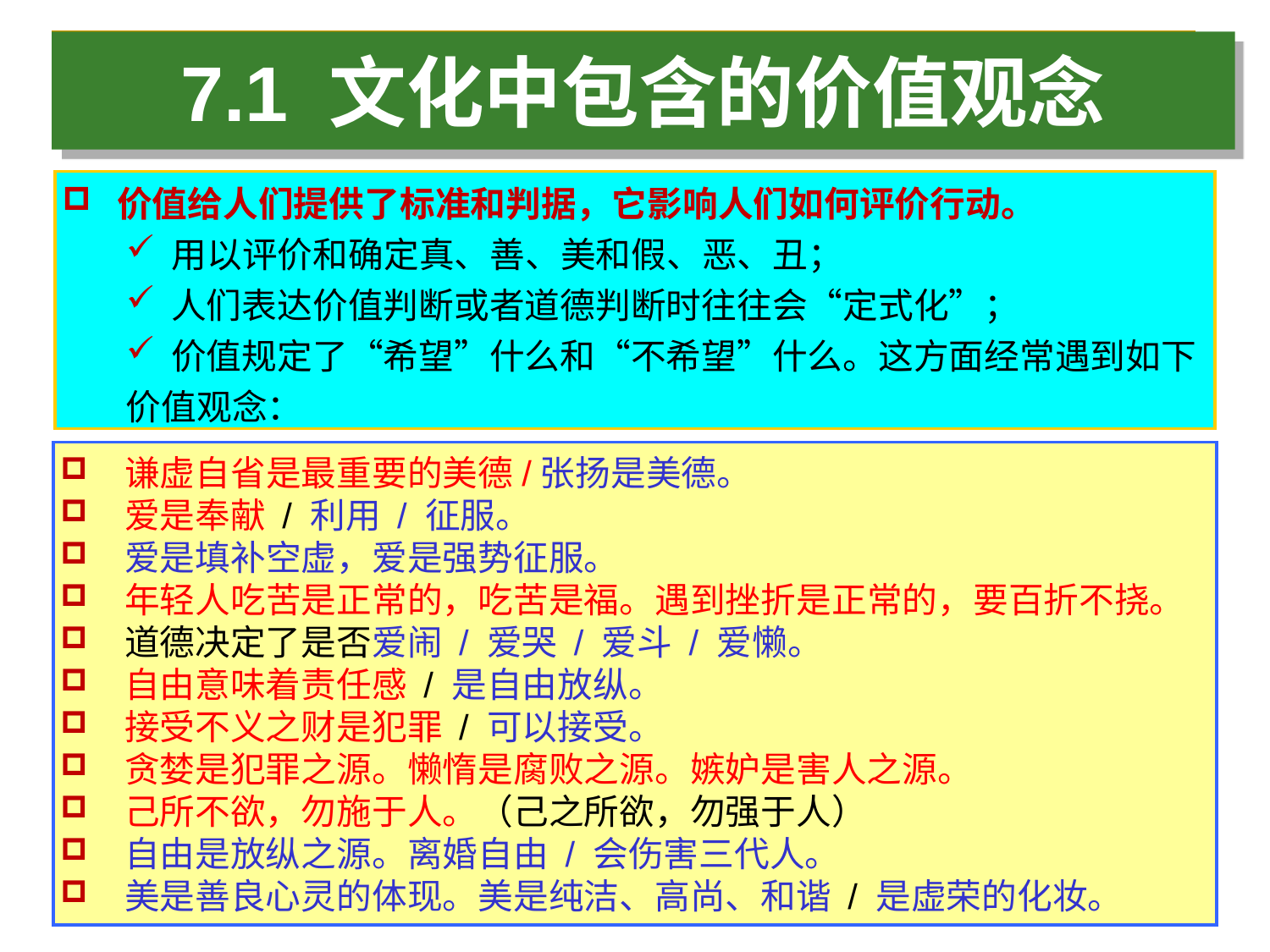

7.1 文化中包含的价值观念
 价值给人们提供了标准和判据，它影响人们如何评价行动。
 用以评价和确定真、善、美和假、恶、丑；
 人们表达价值判断或者道德判断时往往会“定式化”；
 价值规定了“希望”什么和“不希望”什么。这方面经常遇到如下价值观念：
 谦虚自省是最重要的美德/张扬是美德。
 爱是奉献 / 利用 / 征服。
 爱是填补空虚，爱是强势征服。
 年轻人吃苦是正常的，吃苦是福。遇到挫折是正常的，要百折不挠。
 道德决定了是否爱闹 / 爱哭 / 爱斗 / 爱懒。
 自由意味着责任感 / 是自由放纵。
 接受不义之财是犯罪 / 可以接受。
 贪婪是犯罪之源。懒惰是腐败之源。嫉妒是害人之源。
 己所不欲，勿施于人。（己之所欲，勿强于人）
 自由是放纵之源。离婚自由 / 会伤害三代人。
 美是善良心灵的体现。美是纯洁、高尚、和谐 / 是虚荣的化妆。
4